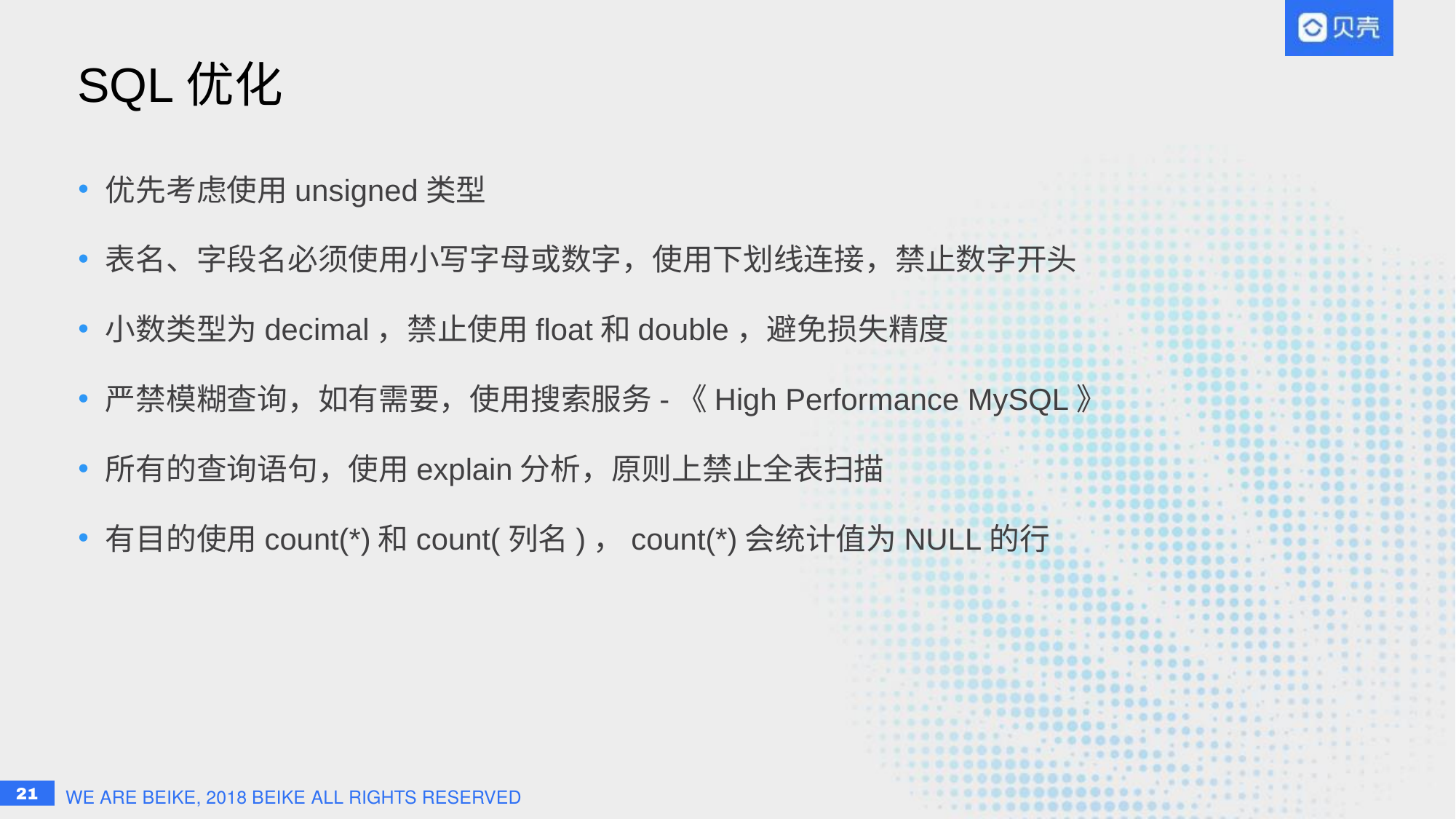

# SQL优化
优先考虑使用unsigned类型
表名、字段名必须使用小写字母或数字，使用下划线连接，禁止数字开头
小数类型为decimal，禁止使用float和double，避免损失精度
严禁模糊查询，如有需要，使用搜索服务-《High Performance MySQL》
所有的查询语句，使用explain分析，原则上禁止全表扫描
有目的使用count(*)和count(列名)，count(*)会统计值为NULL的行